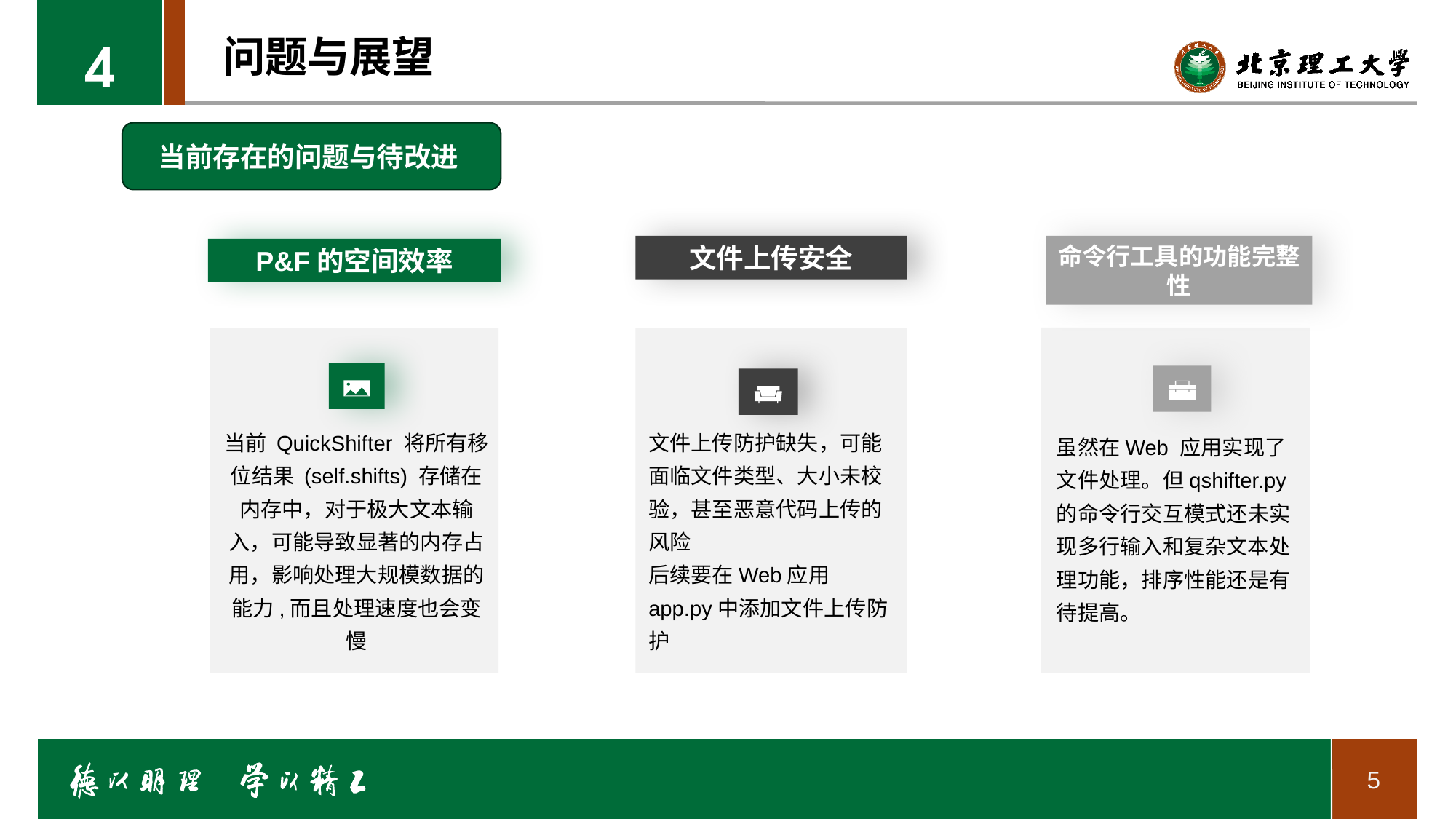

4
# 问题与展望
当前存在的问题与待改进
文件上传安全

文件上传防护缺失，可能面临文件类型、大小未校验，甚至恶意代码上传的风险
后续要在Web应用app.py中添加文件上传防护
命令行工具的功能完整性

虽然在Web 应用实现了文件处理。但qshifter.py 的命令行交互模式还未实现多行输入和复杂文本处理功能，排序性能还是有待提高。
P&F的空间效率

当前 QuickShifter 将所有移位结果 (self.shifts) 存储在内存中，对于极大文本输入，可能导致显著的内存占用，影响处理大规模数据的能力,而且处理速度也会变慢